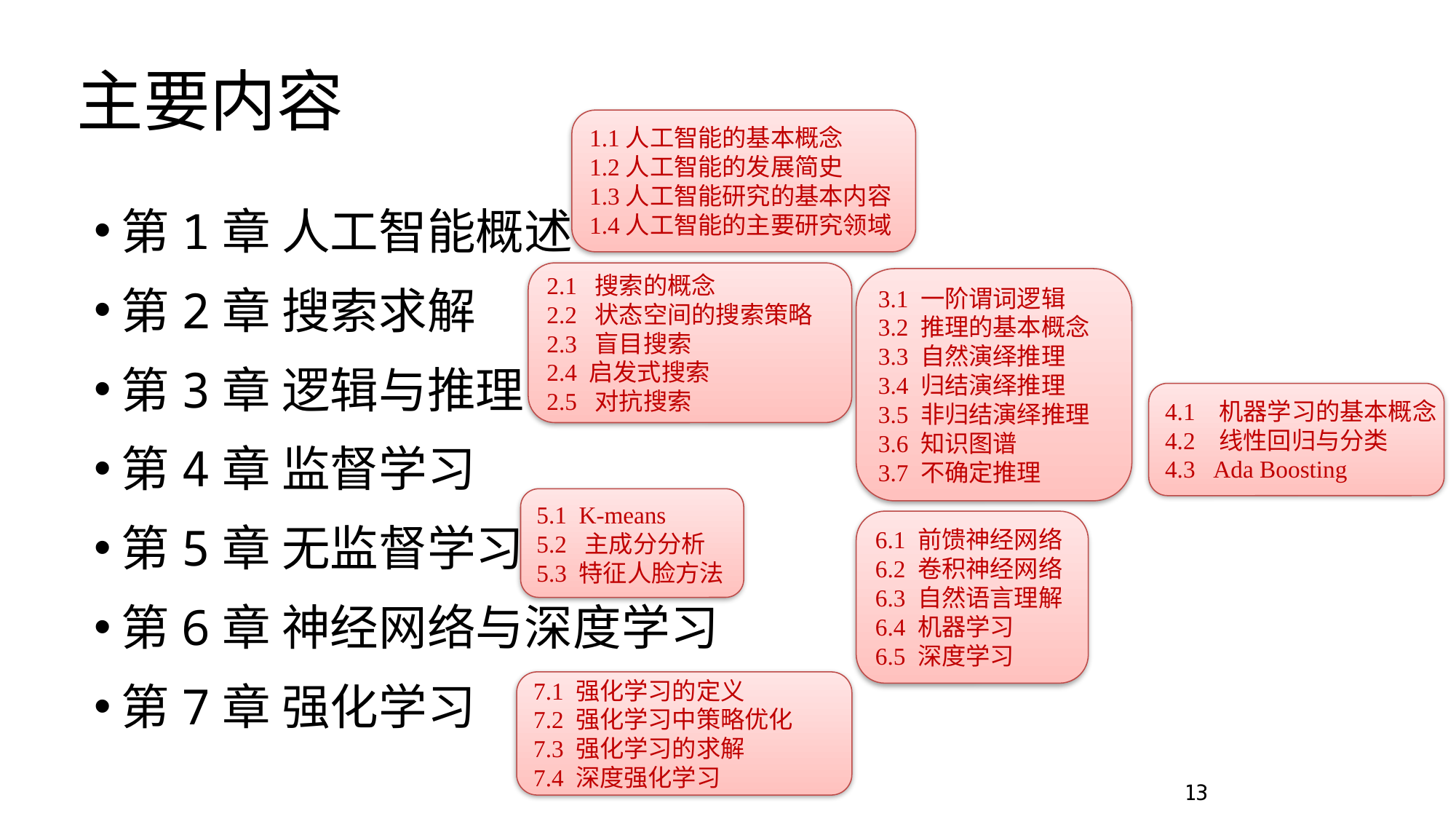

主要内容
1.1人工智能的基本概念
1.2人工智能的发展简史
1.3人工智能研究的基本内容
1.4人工智能的主要研究领域
第1章 人工智能概述
第2章 搜索求解
第3章 逻辑与推理
第4章 监督学习
第5章 无监督学习
第6章 神经网络与深度学习
第7章 强化学习

2.1  搜索的概念
2.2  状态空间的搜索策略
2.3  盲目搜索
2.4 启发式搜索
2.5  对抗搜索
3.1 一阶谓词逻辑
3.2 推理的基本概念
3.3 自然演绎推理
3.4 归结演绎推理
3.5 非归结演绎推理
3.6 知识图谱
3.7 不确定推理
4.1   机器学习的基本概念
4.2   线性回归与分类
4.3   Ada Boosting
5.1  K-means
5.2  主成分分析
5.3 特征人脸方法
6.1 前馈神经网络
6.2 卷积神经网络
6.3 自然语言理解
6.4 机器学习
6.5 深度学习

7.1 强化学习的定义
7.2 强化学习中策略优化
7.3 强化学习的求解
7.4 深度强化学习

13